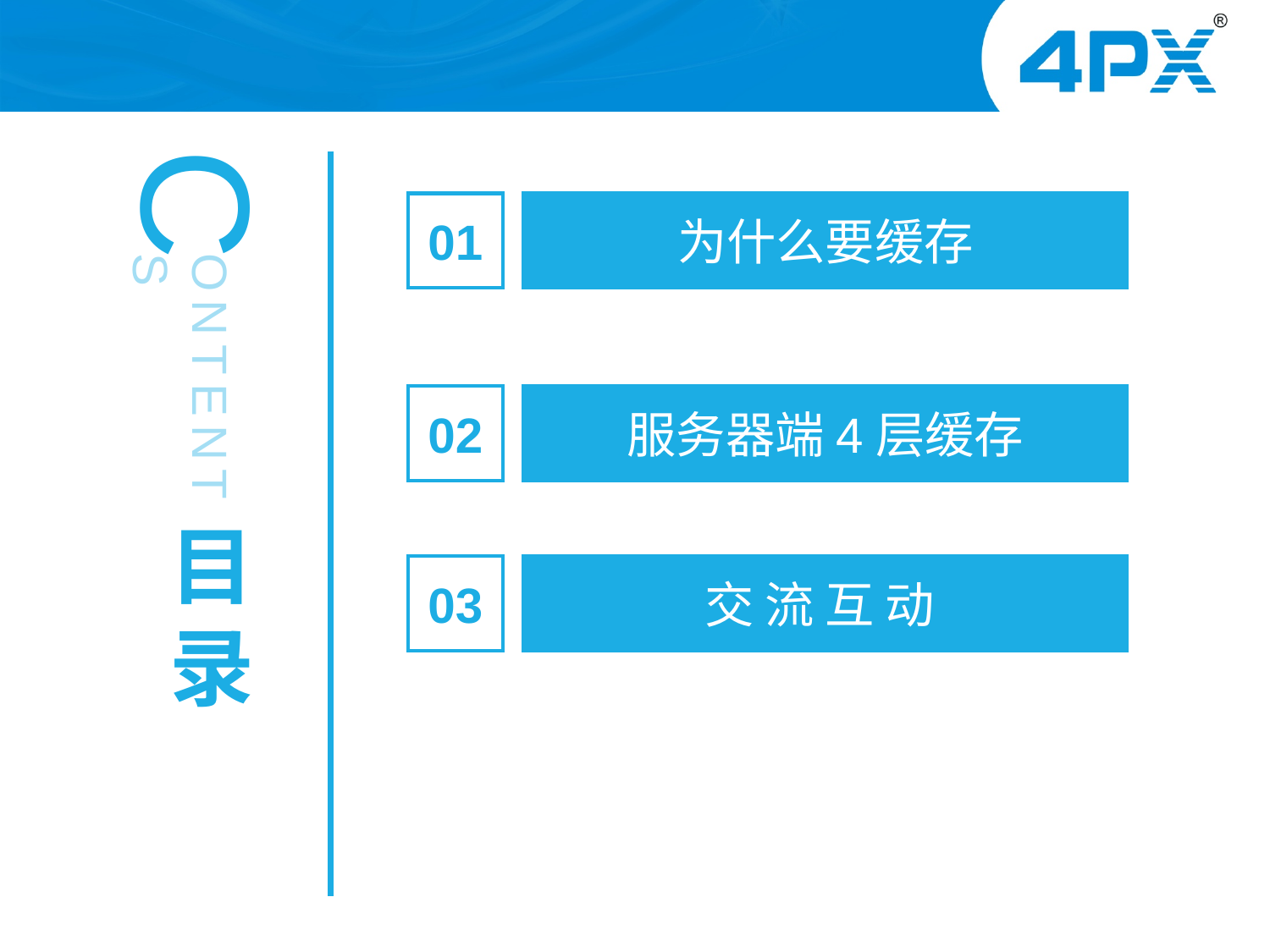

C
01
为什么要缓存
ONTENTS
02
服务器端4层缓存
目
录
03
交 流 互 动